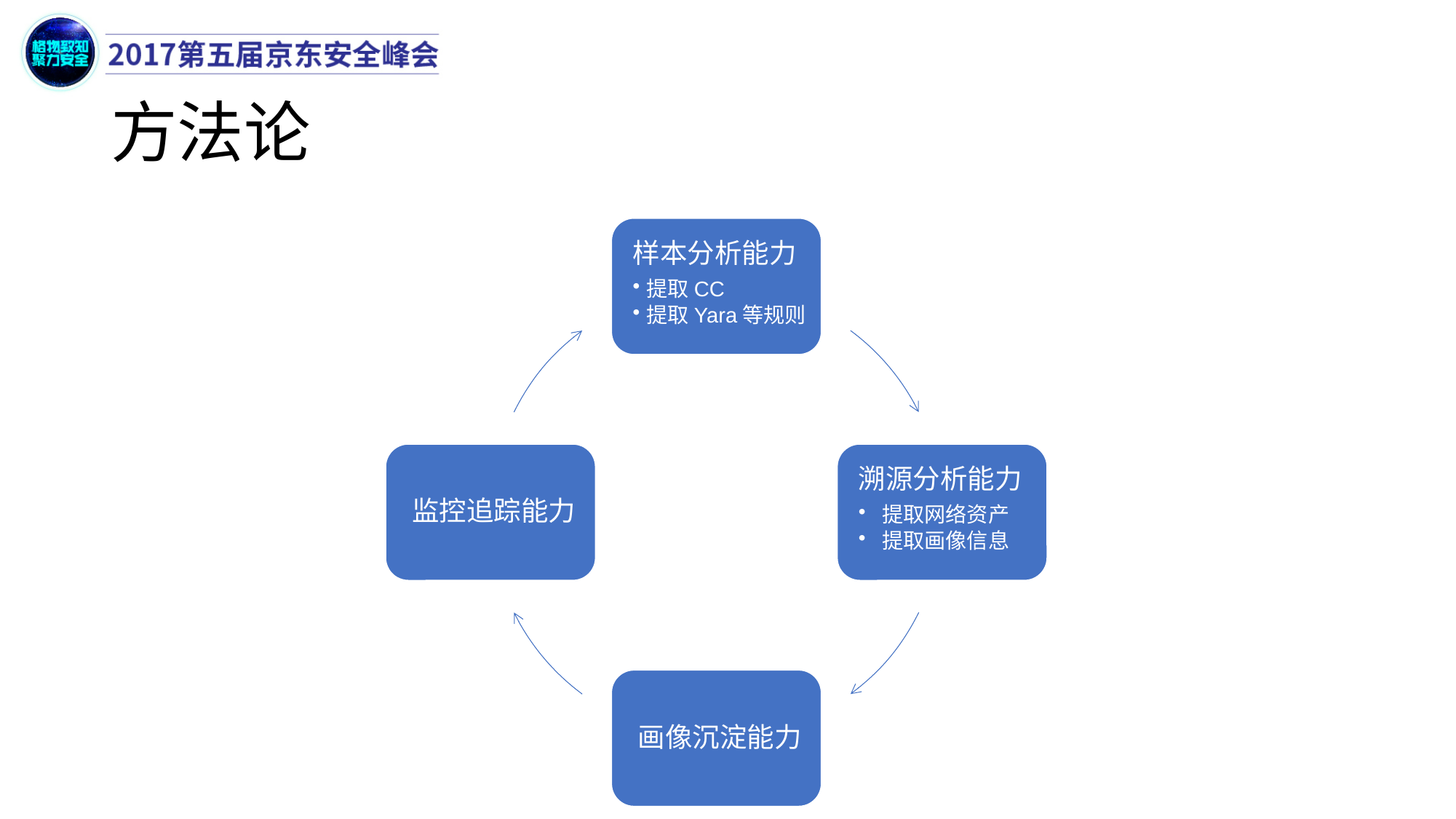

# 方法论
样本分析能力
提取CC
提取Yara等规则
溯源分析能力
 提取网络资产
 提取画像信息
画像沉淀能力
监控追踪能力